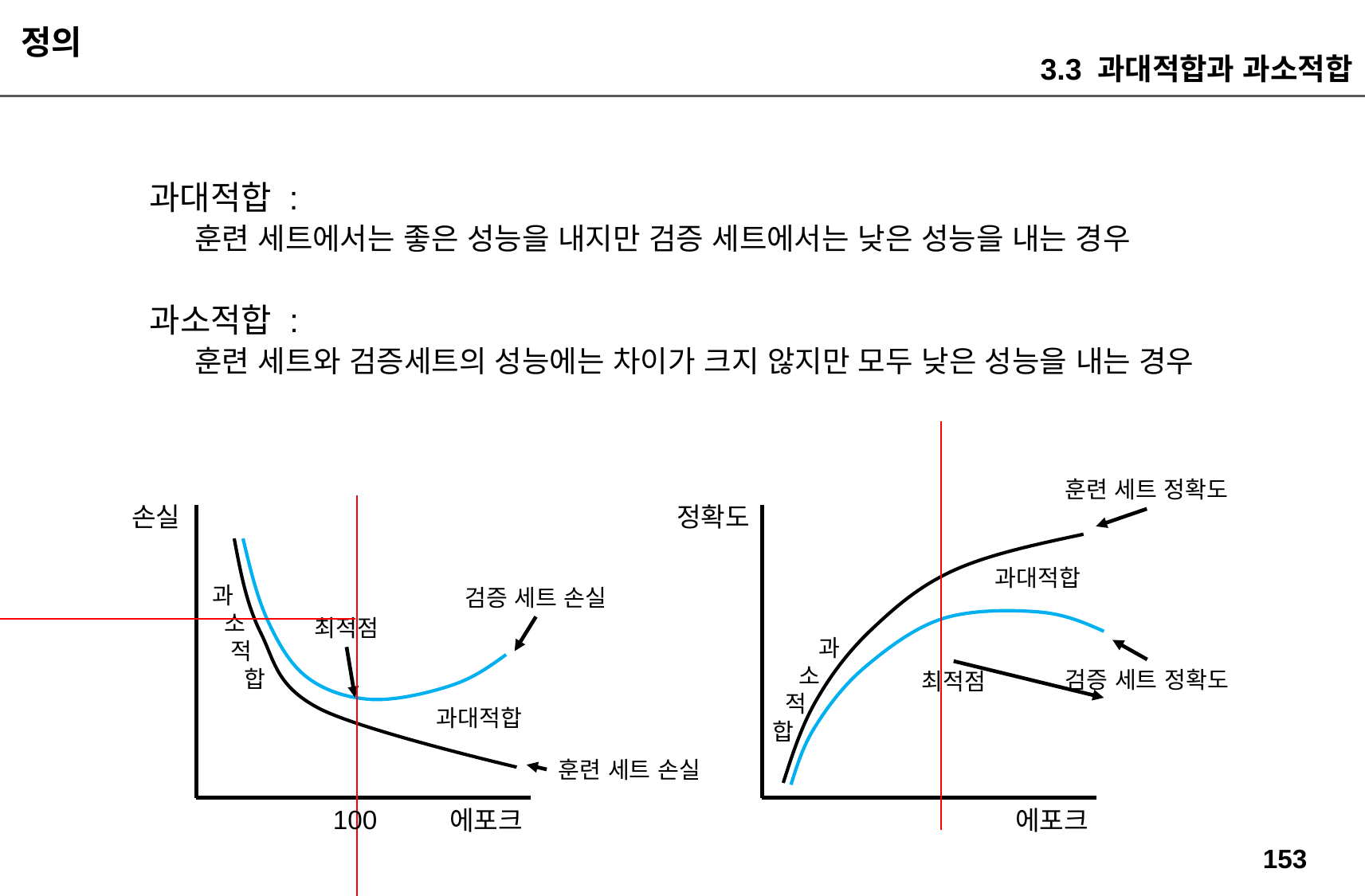

정의
3.3 과대적합과 과소적합
과대적합 :
    훈련 세트에서는 좋은 성능을 내지만 검증 세트에서는 낮은 성능을 내는 경우
과소적합 :
    훈련 세트와 검증세트의 성능에는 차이가 크지 않지만 모두 낮은 성능을 내는 경우
훈련 세트 정확도
손실
정확도

과대적합
과
 소
  적
    합
검증 세트 손실
최적점

           과
        소
      적
    합
검증 세트 정확도
최적점
과대적합
훈련 세트 손실
100
에포크
에포크